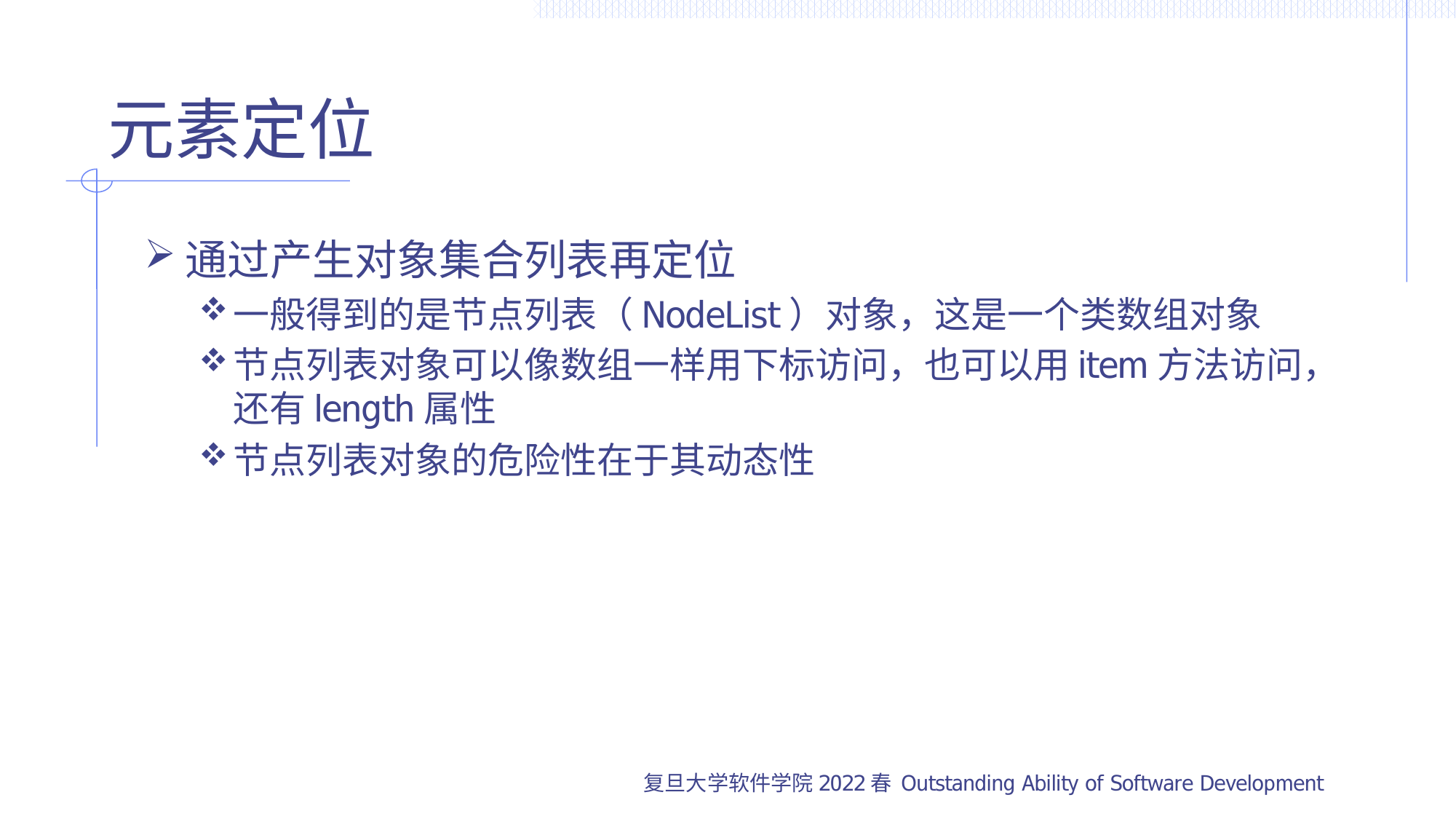

# 元素定位
通过产生对象集合列表再定位
一般得到的是节点列表（NodeList）对象，这是一个类数组对象
节点列表对象可以像数组一样用下标访问，也可以用item方法访问，还有length属性
节点列表对象的危险性在于其动态性